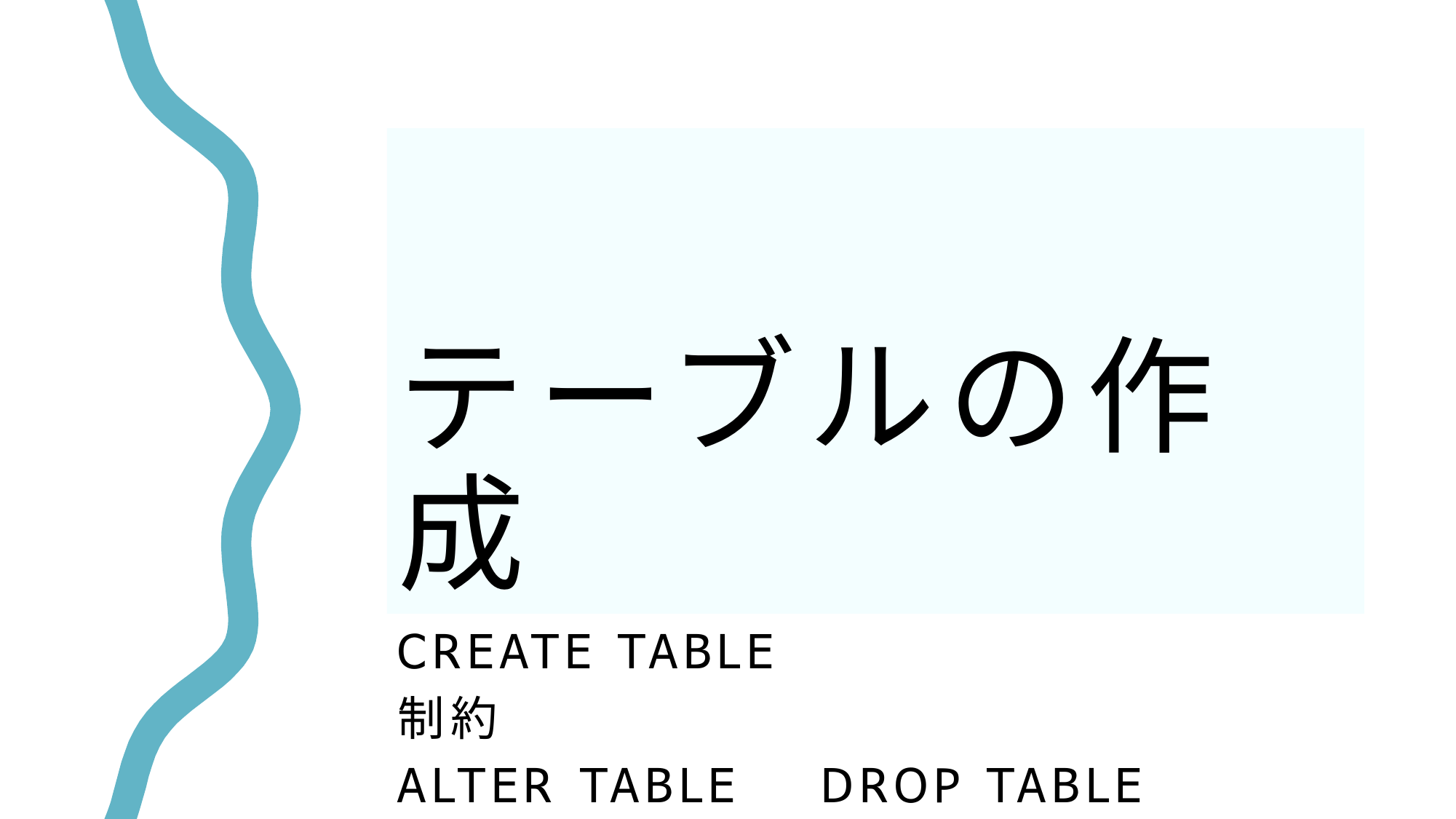

182
# テーブルの作成
CREATE TABLE
制約
ALTER TABLE 	DROP TABLE